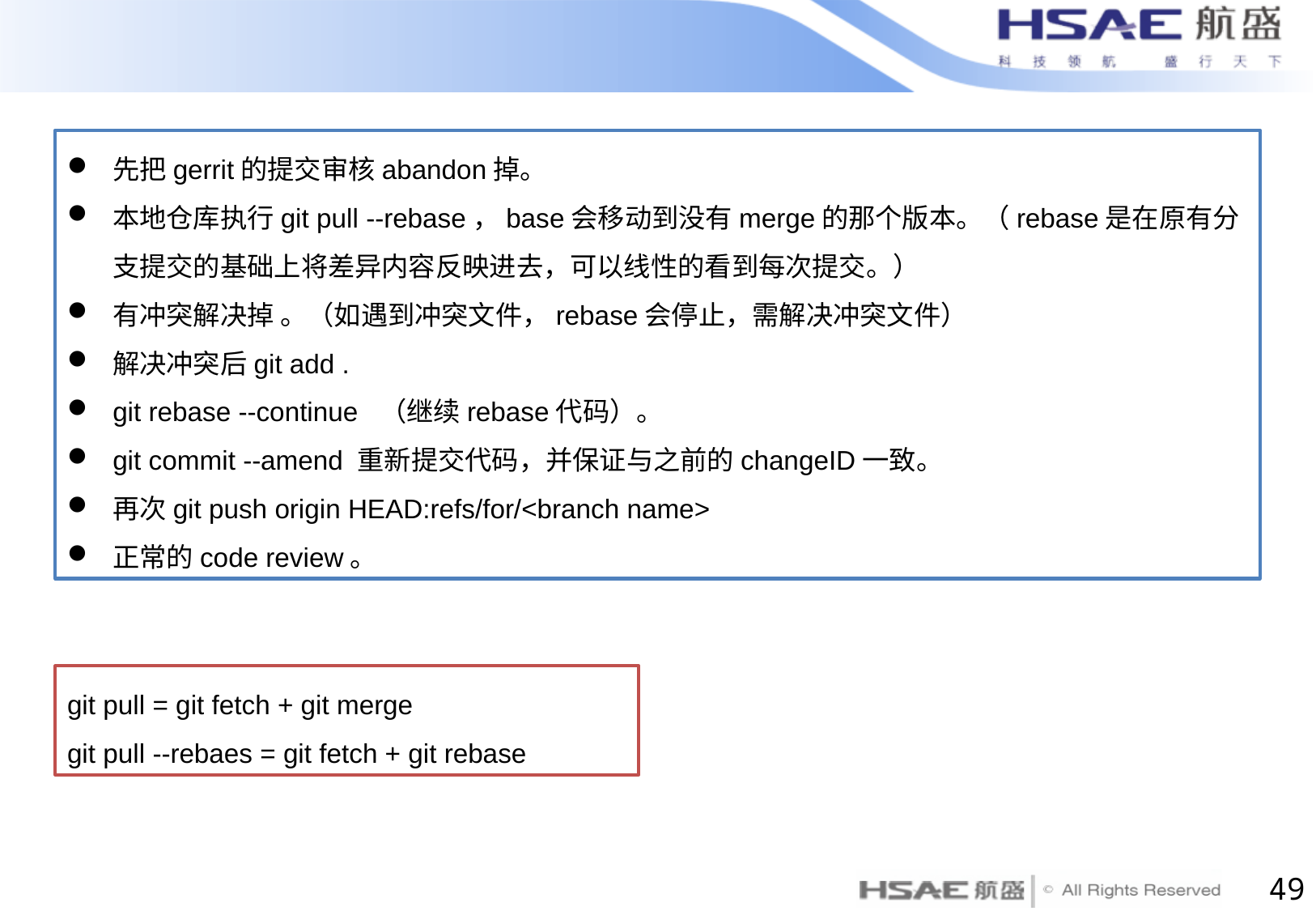

先把gerrit的提交审核abandon掉。
本地仓库执行git pull --rebase，base会移动到没有merge的那个版本。（rebase是在原有分支提交的基础上将差异内容反映进去，可以线性的看到每次提交。）
有冲突解决掉 。（如遇到冲突文件，rebase会停止，需解决冲突文件）
解决冲突后git add .
git rebase --continue  （继续rebase代码）。
git commit --amend 重新提交代码，并保证与之前的changeID一致。
再次git push origin HEAD:refs/for/<branch name>
正常的code review。
git pull = git fetch + git merge
git pull --rebaes = git fetch + git rebase